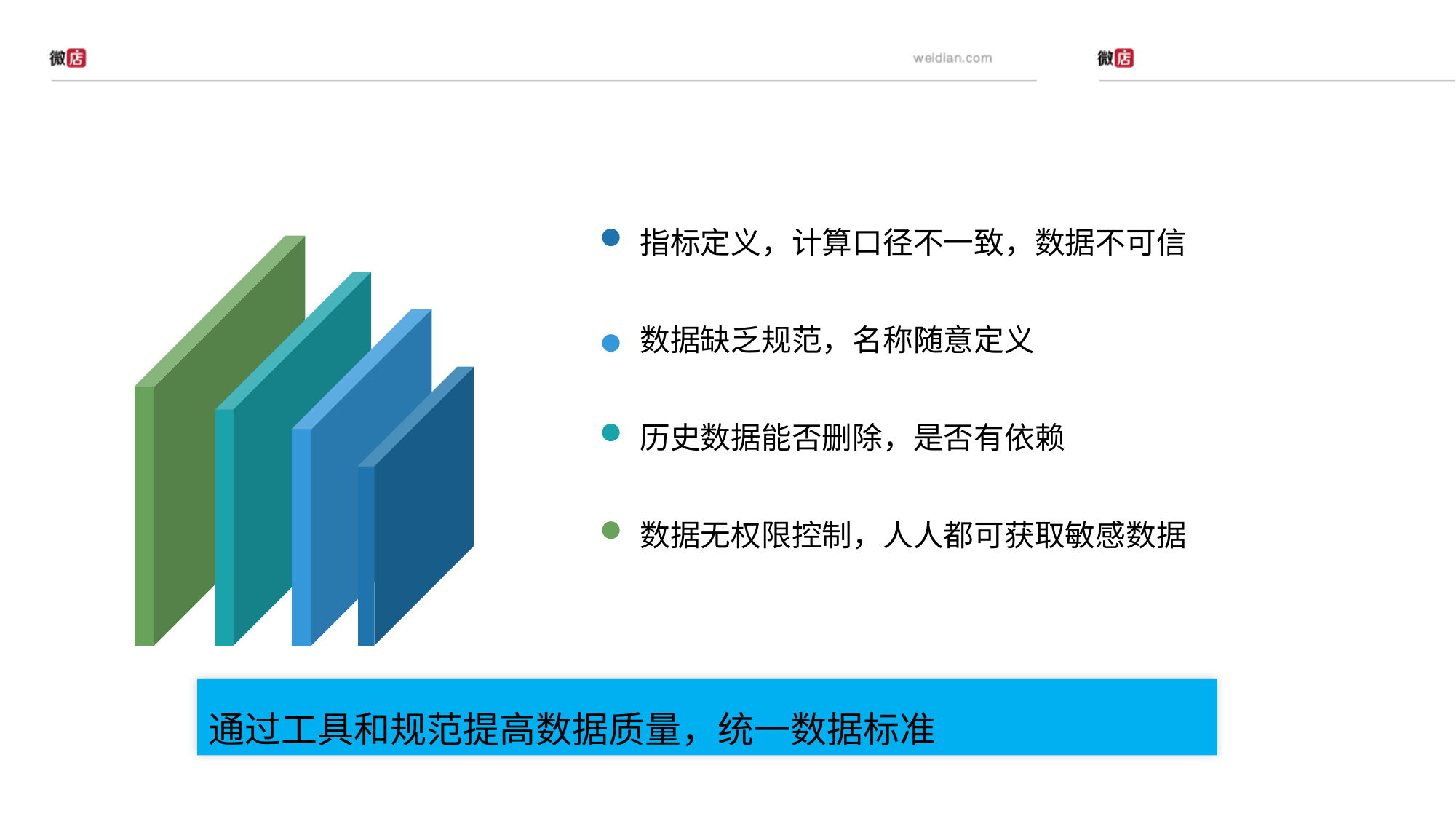

#
指标定义，计算口径不一致，数据不可信

数据缺乏规范，名称随意定义

历史数据能否删除，是否有依赖

数据无权限控制，人人都可获取敏感数据

通过工具和规范提高数据质量，统一数据标准